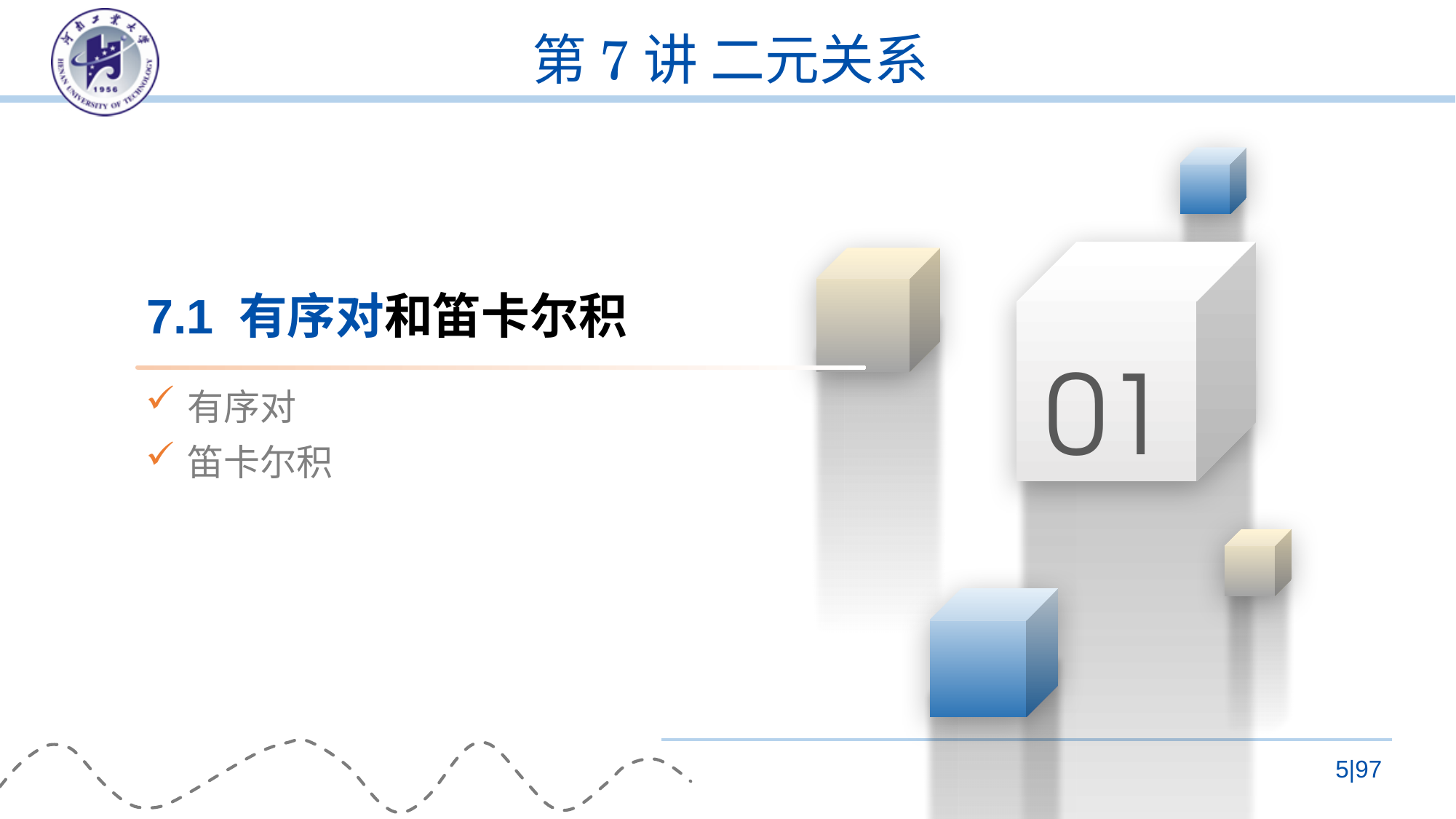

# 第7讲 二元关系

01

7.1 有序对和笛卡尔积

有序对
笛卡尔积

5|97